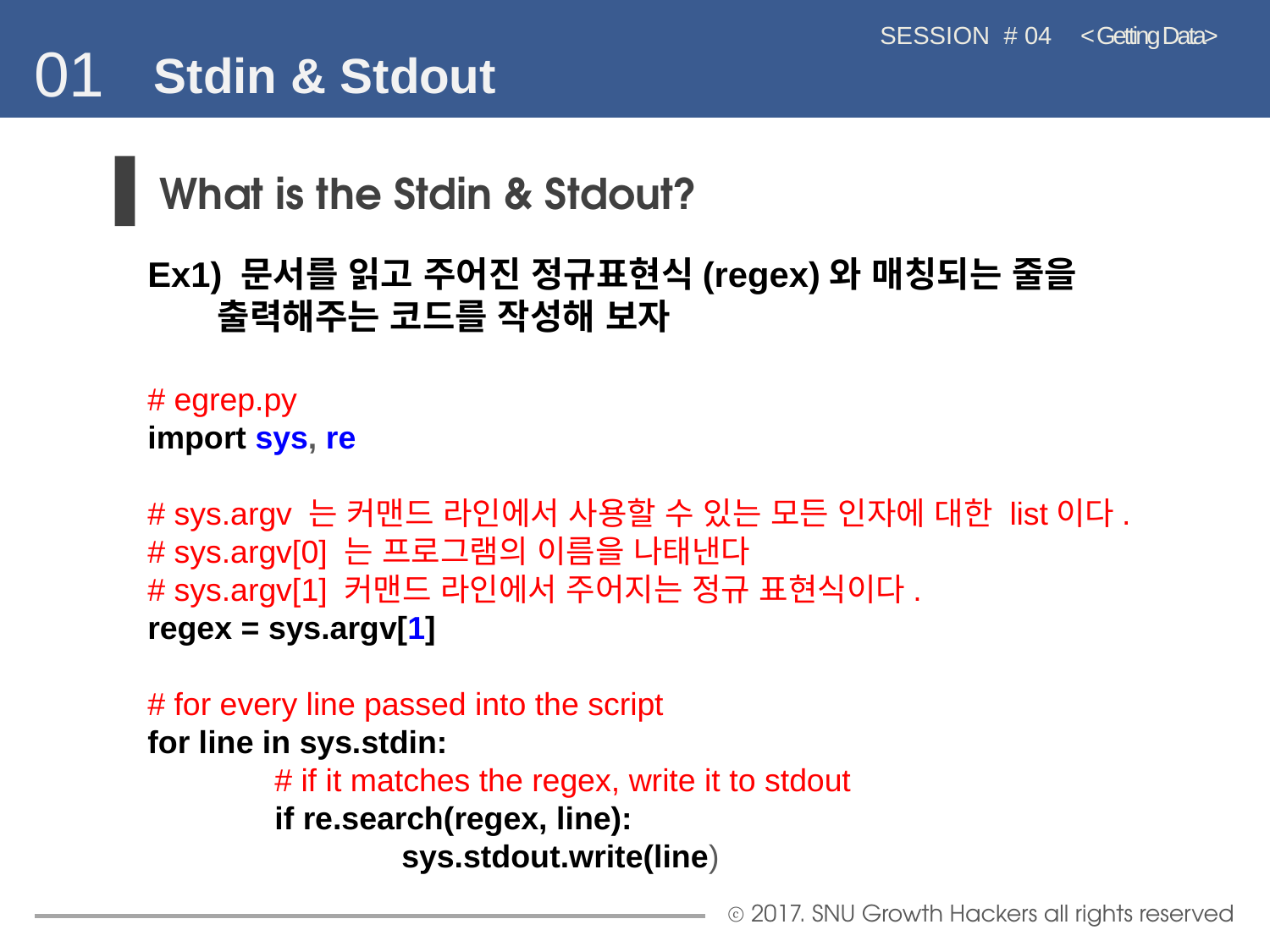

SESSION  # 04    < Getting Data>
01
Stdin & Stdout

What is the Stdin & Stdout?
Ex1) 문서를 읽고 주어진 정규표현식(regex)와 매칭되는 줄을
       출력해주는 코드를 작성해 보자
# egrep.py
import sys, re
# sys.argv 는 커맨드 라인에서 사용할 수 있는 모든 인자에 대한 list이다.
# sys.argv[0] 는 프로그램의 이름을 나태낸다
# sys.argv[1] 커맨드 라인에서 주어지는 정규 표현식이다.
regex = sys.argv[1]
# for every line passed into the script
for line in sys.stdin:
	# if it matches the regex, write it to stdout
	if re.search(regex, line):
		sys.stdout.write(line)
ⓒ 2017. SNU Growth Hackers all rights reserved